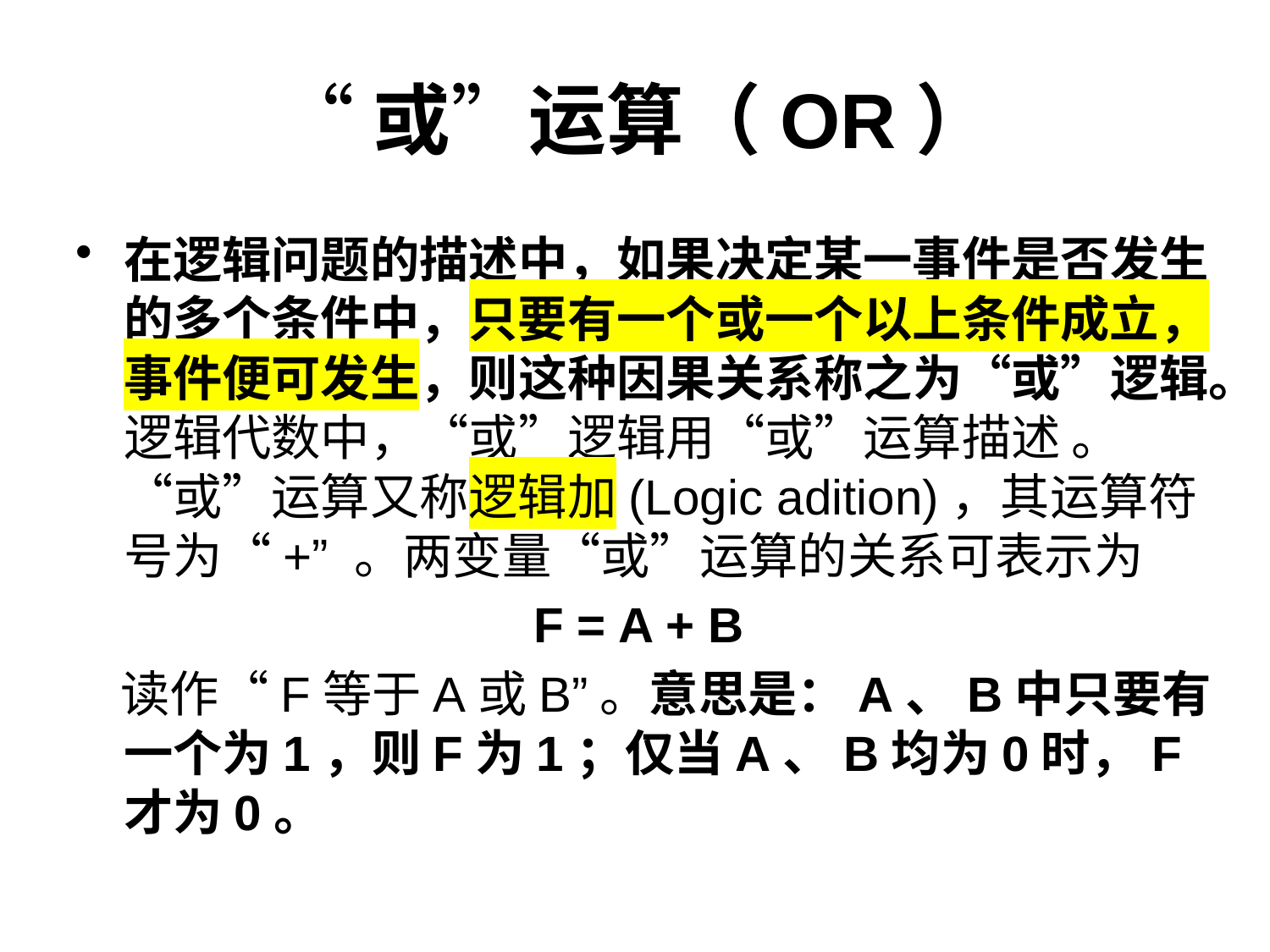

# “或”运算（OR）
在逻辑问题的描述中，如果决定某一事件是否发生的多个条件中，只要有一个或一个以上条件成立，事件便可发生，则这种因果关系称之为“或”逻辑。逻辑代数中，“或”逻辑用“或”运算描述 。“或”运算又称逻辑加(Logic adition)，其运算符号为“+” 。两变量“或”运算的关系可表示为
F = A + B
   读作“F等于A或B”。意思是：A、B中只要有一个为1，则F为1；仅当A、B均为0时，F才为0。